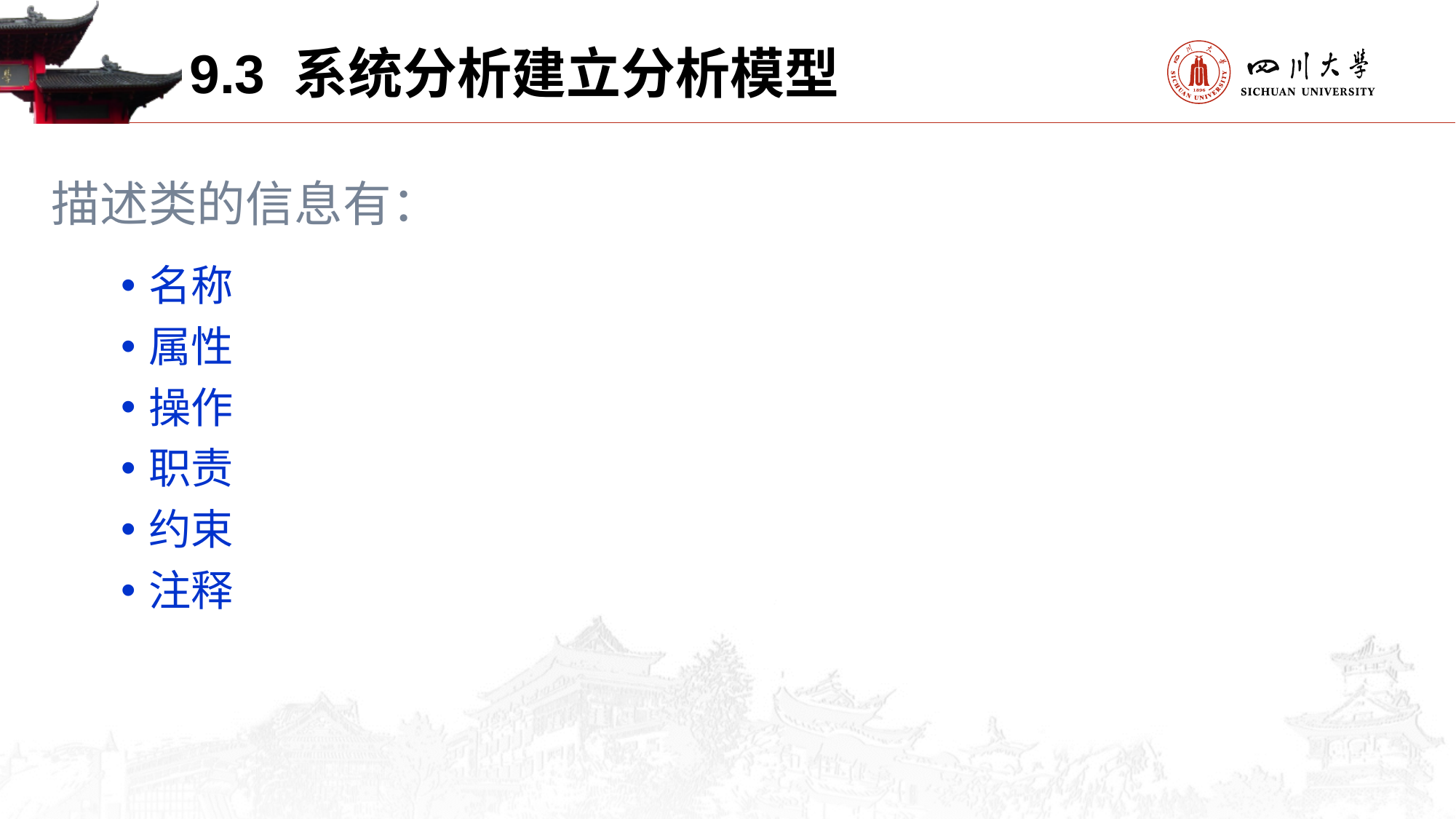

9.3 系统分析建立分析模型

描述类的信息有：
名称
属性
操作
职责
约束
注释